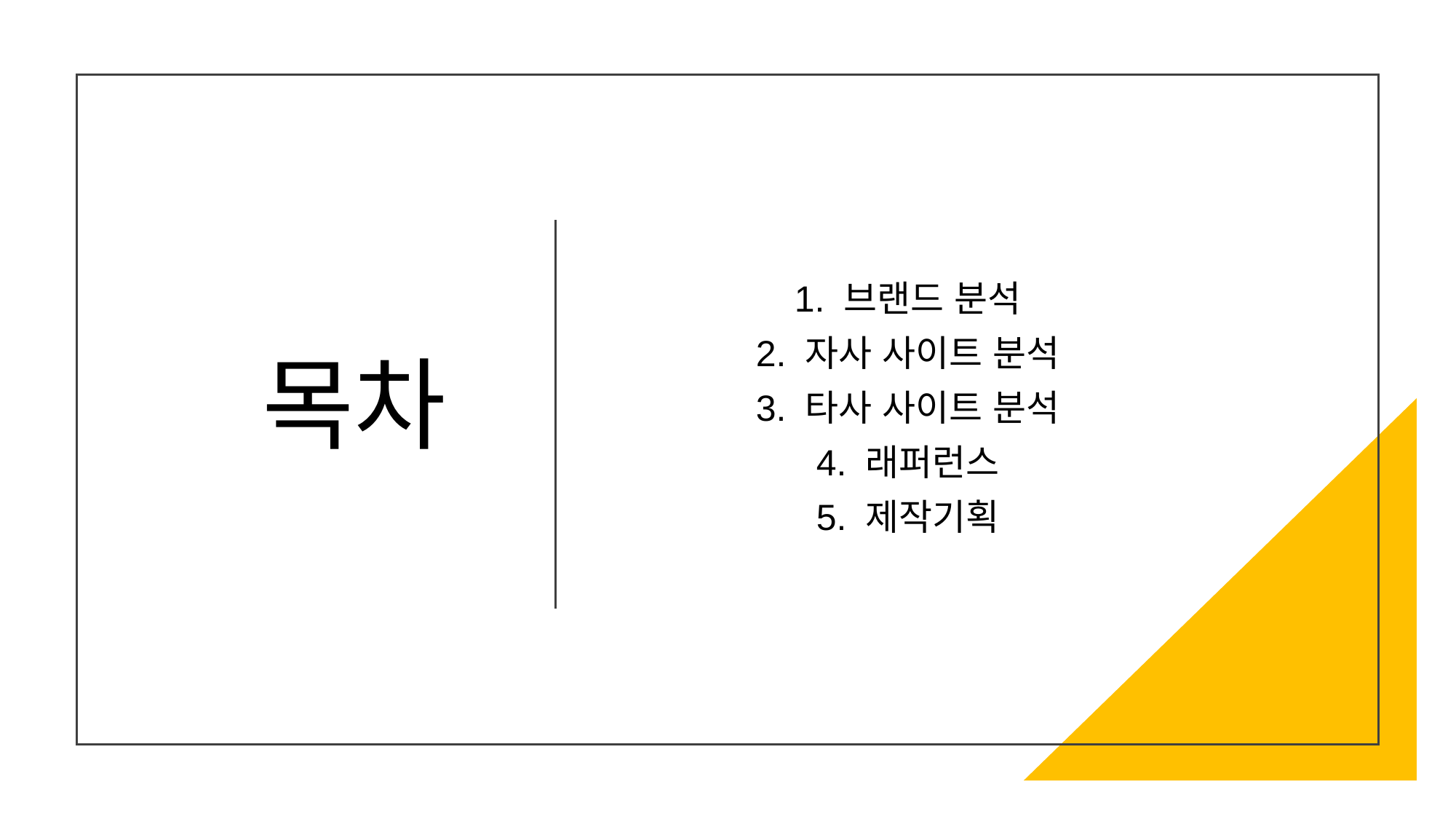

# 목차
1. 브랜드 분석
2. 자사 사이트 분석
3. 타사 사이트 분석
4. 래퍼런스
5. 제작기획